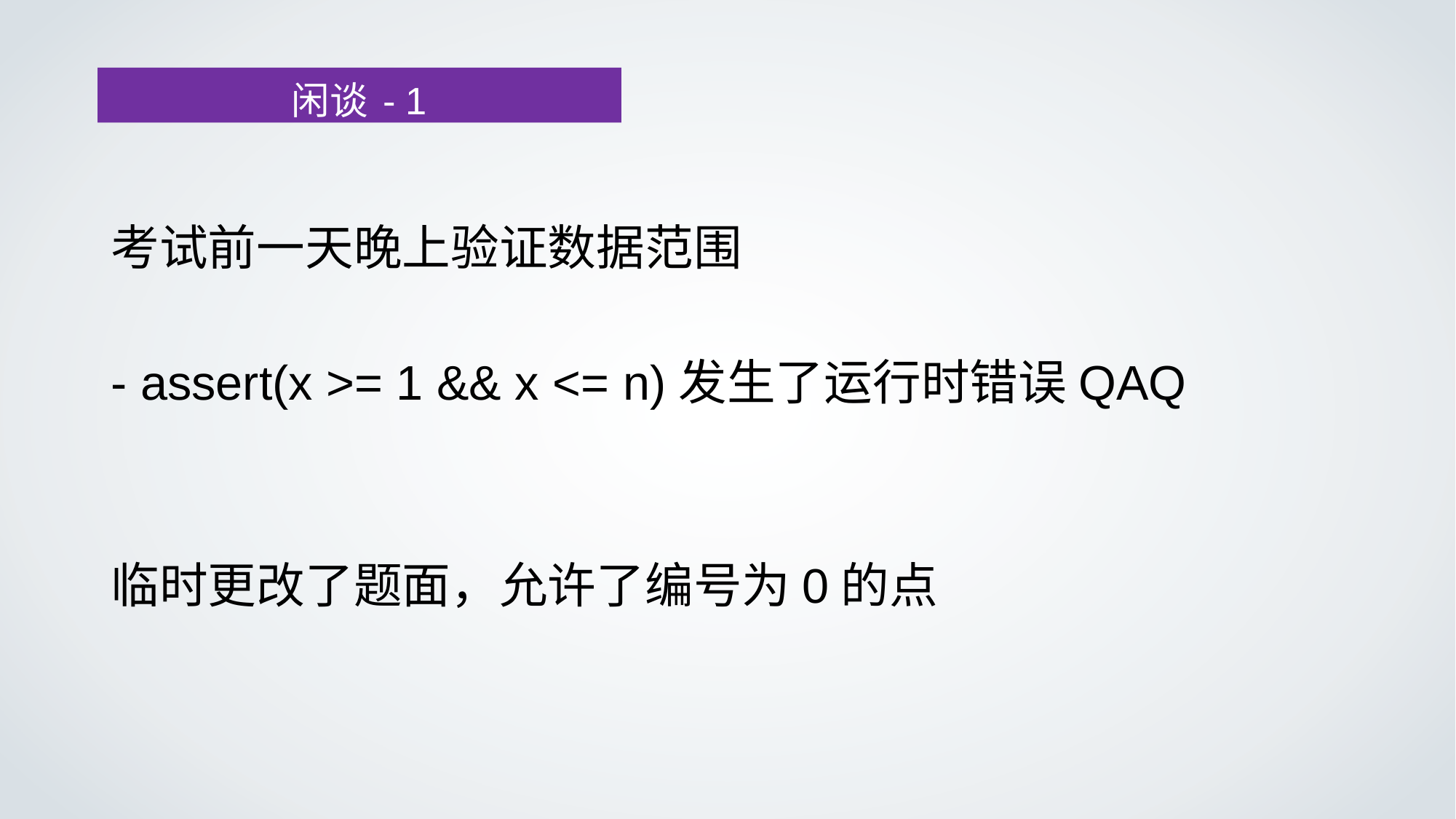

#
闲谈 - 1
考试前一天晚上验证数据范围

- assert(x >= 1 && x <= n)发生了运行时错误QAQ

临时更改了题面，允许了编号为0的点